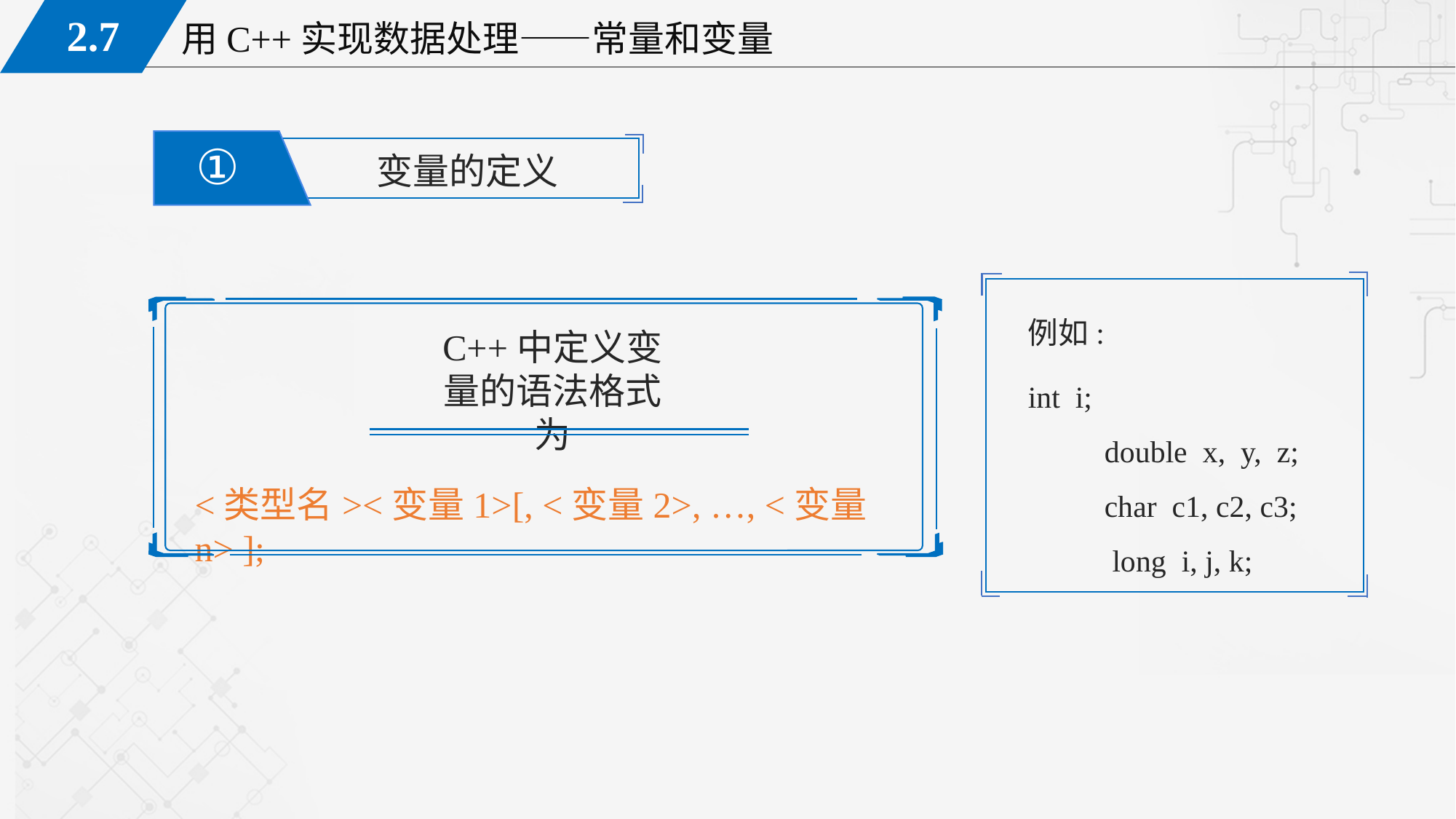

①

变量的定义

例如:
int  i;
          double  x,  y,  z;
          char  c1, c2, c3;
           long  i, j, k;

C++中定义变量的语法格式为
<类型名><变量1>[, <变量2>, …, <变量n> ];